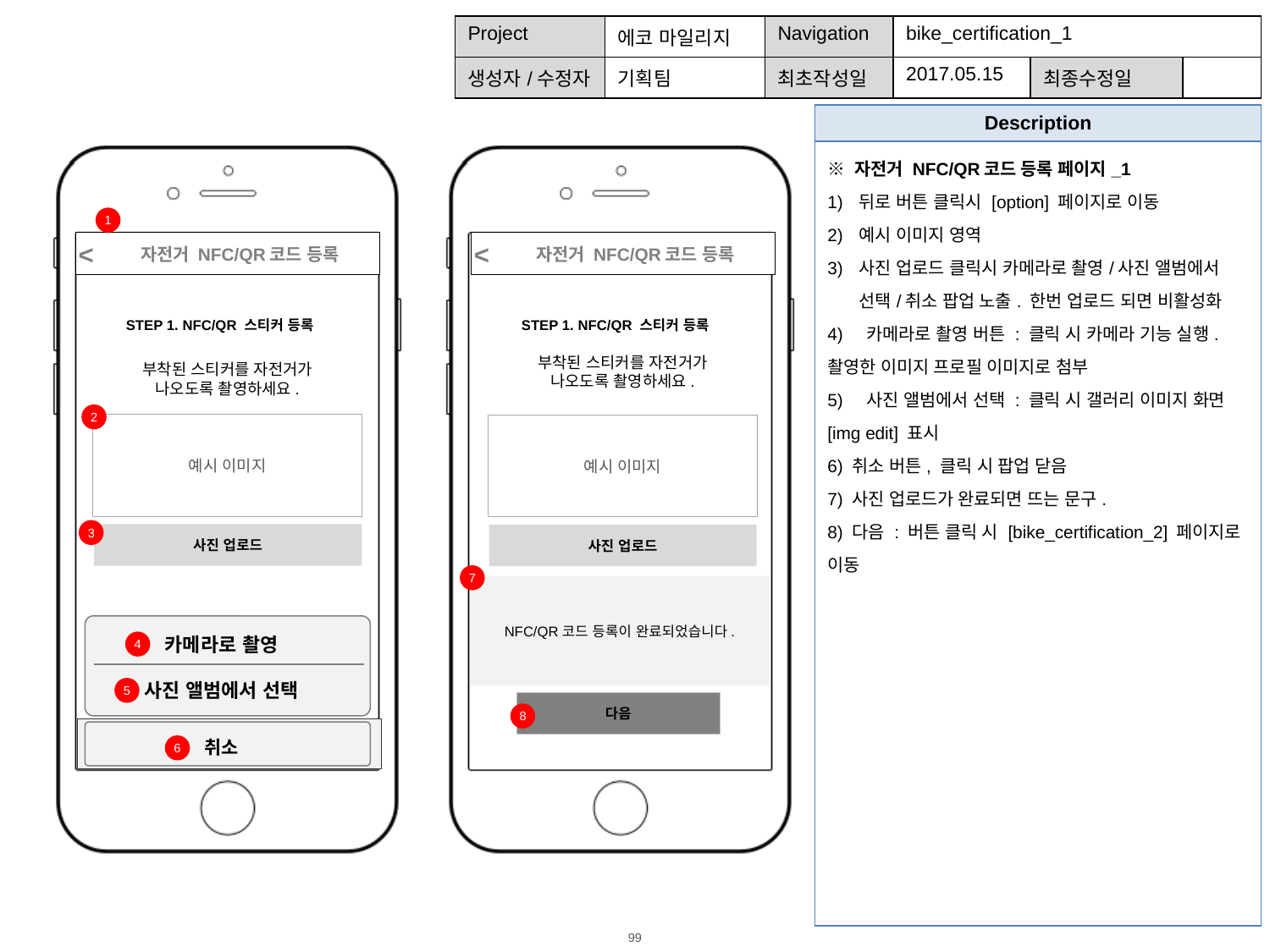

| Project | 에코 마일리지 | Navigation | bike\_certification\_1 |  |  |
| --- | --- | --- | --- | --- | --- |
| 생성자/수정자 | 기획팀 | 최초작성일 | 2017.05.15 | 최종수정일 |  |
| Description |
| --- |
| ※ 자전거 NFC/QR코드 등록 페이지\_1 뒤로 버튼 클릭시 [option] 페이지로 이동 예시 이미지 영역 사진 업로드 클릭시 카메라로 촬영/사진 앨범에서 선택/취소 팝업 노출. 한번 업로드 되면 비활성화 4) 카메라로 촬영 버튼 : 클릭 시 카메라 기능 실행. 촬영한 이미지 프로필 이미지로 첨부 5) 사진 앨범에서 선택 : 클릭 시 갤러리 이미지 화면 [img edit] 표시 6) 취소 버튼, 클릭 시 팝업 닫음 7) 사진 업로드가 완료되면 뜨는 문구. 8) 다음 : 버튼 클릭 시 [bike\_certification\_2] 페이지로 이동 |
1
<
         자전거 NFC/QR코드 등록
<
         자전거 NFC/QR코드 등록
STEP 1. NFC/QR 스티커 등록
STEP 1. NFC/QR 스티커 등록
부착된 스티커를 자전거가
나오도록 촬영하세요.
부착된 스티커를 자전거가
나오도록 촬영하세요.
2
예시 이미지
예시 이미지
3
사진 업로드
사진 업로드
7

NFC/QR코드 등록이 완료되었습니다.

카메라로 촬영
4
사진 앨범에서 선택
5
다음
8
가입 완료

취소
6